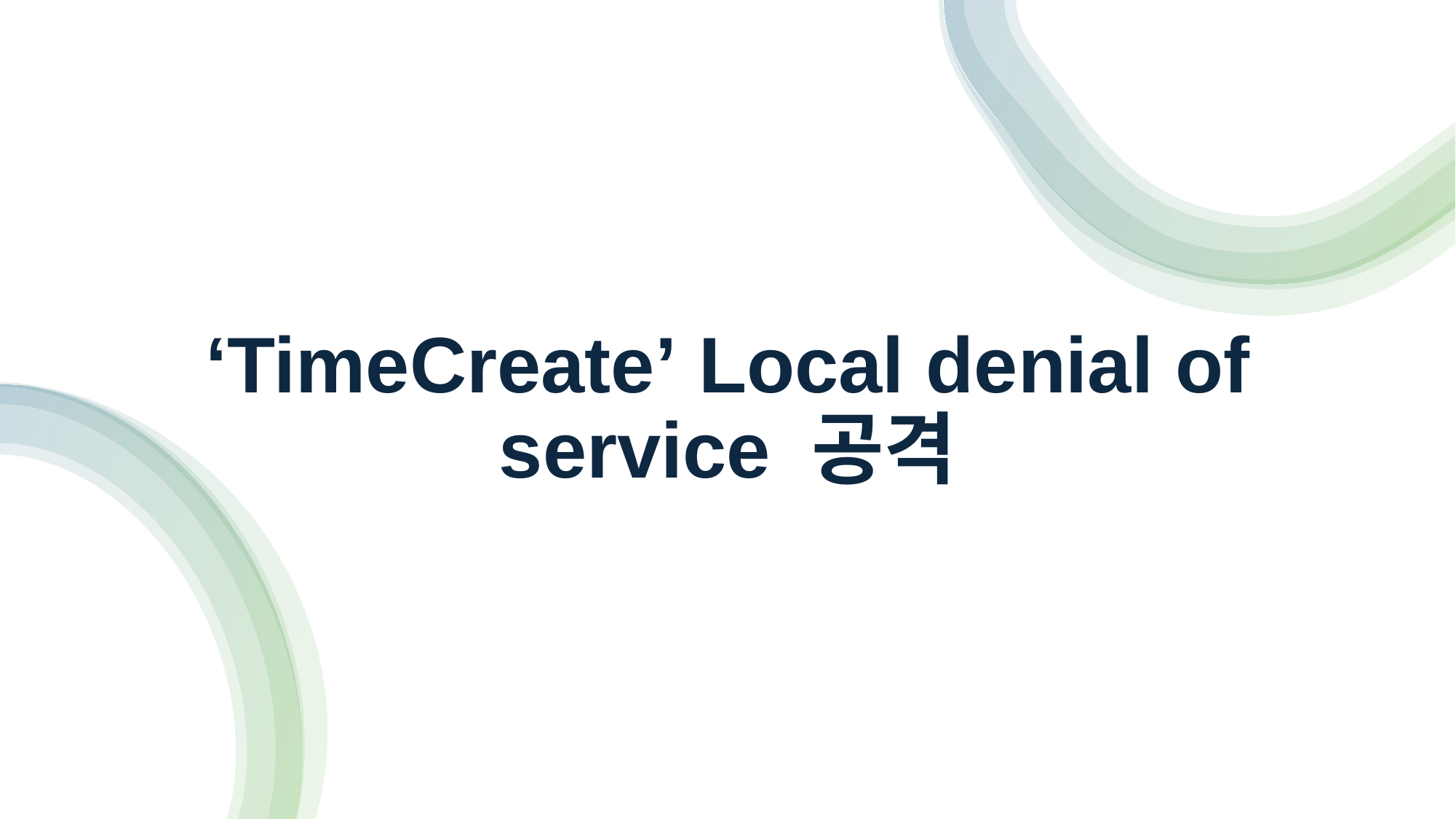

# ‘TimeCreate’ Local denial of service 공격